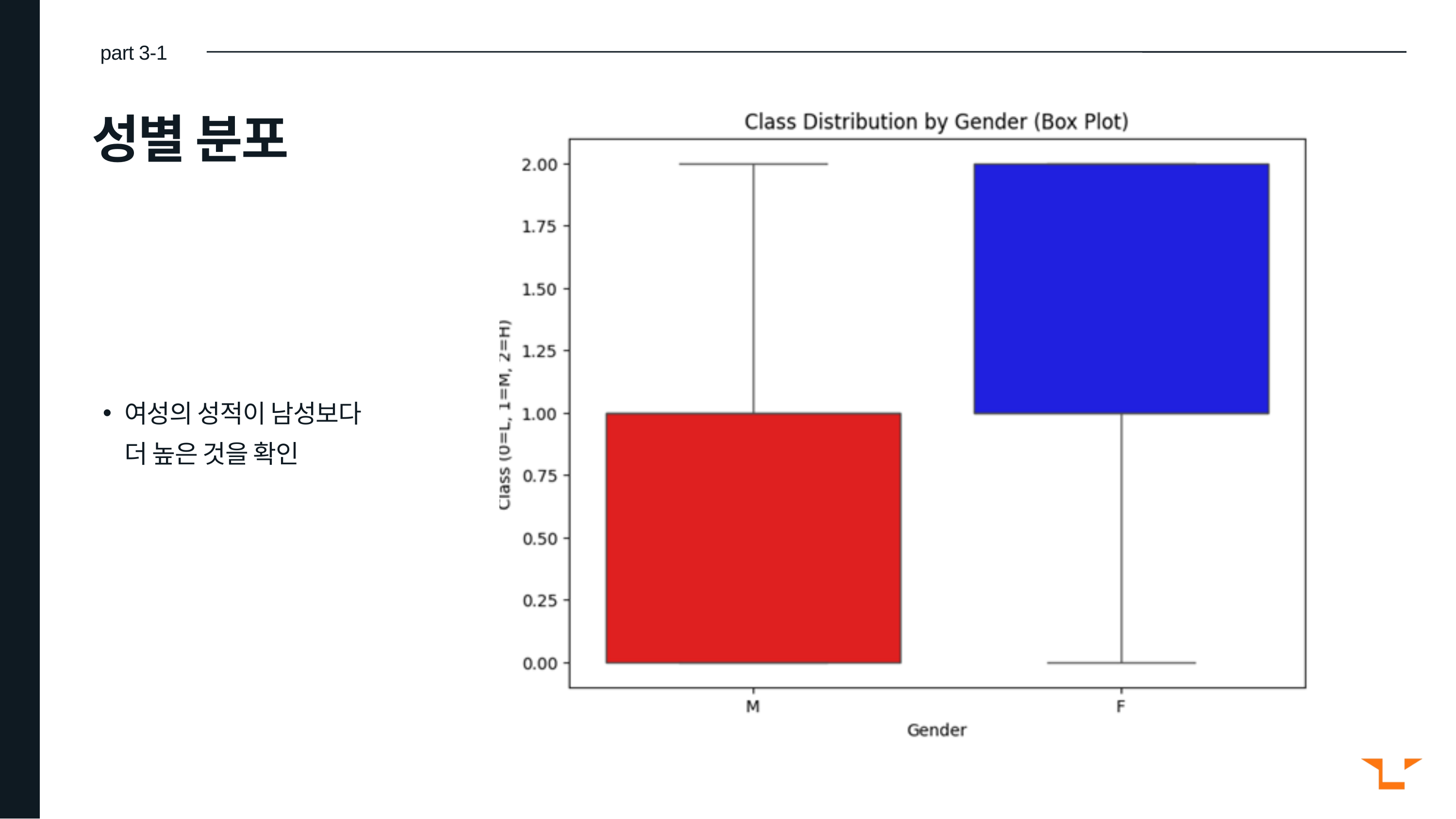

part 3-1

성별 분포
여성의 성적이 남성보다
       더 높은 것을 확인